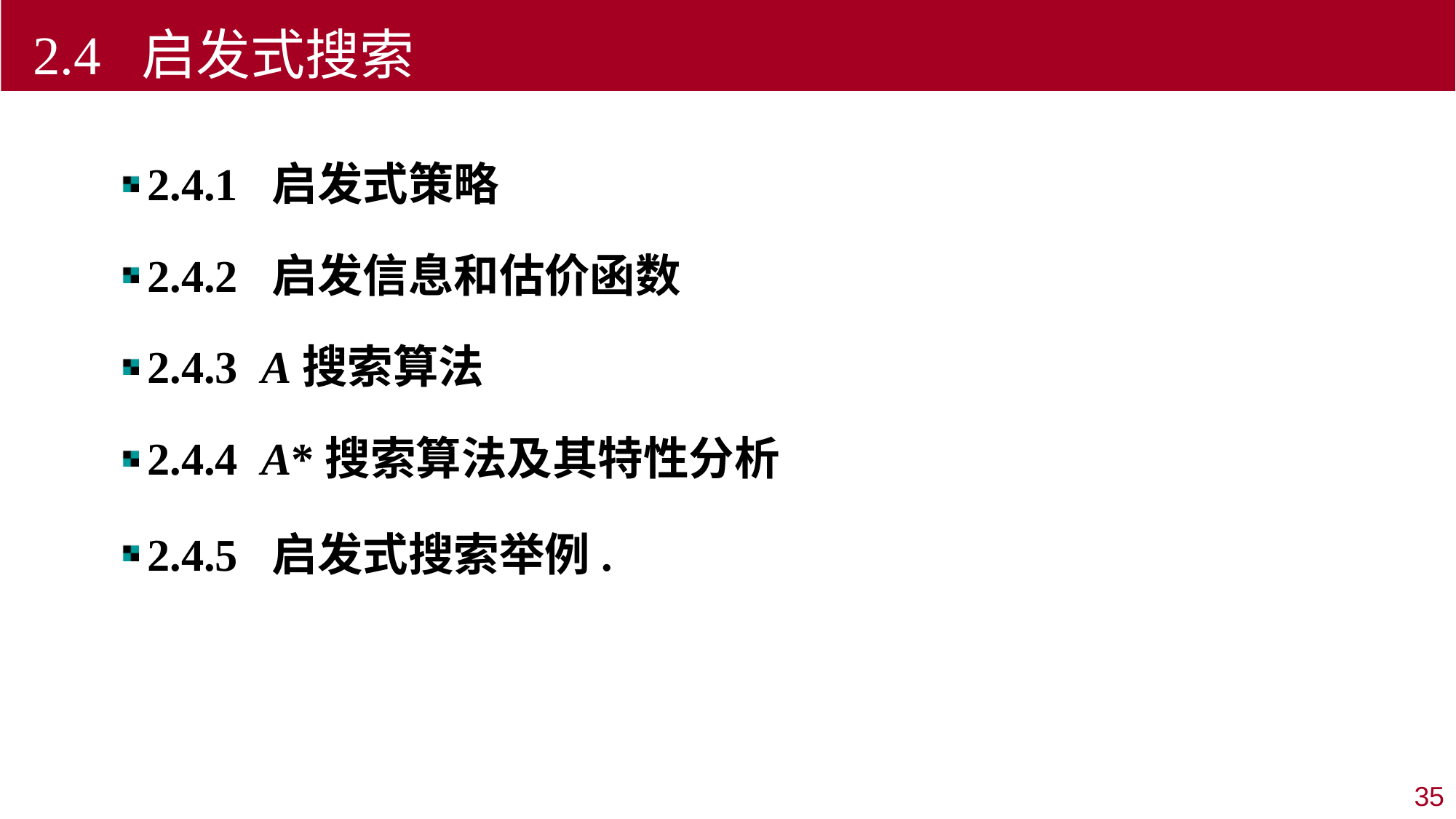

2.4  启发式搜索
2.4.1  启发式策略
2.4.2  启发信息和估价函数
2.4.3  A搜索算法
2.4.4  A*搜索算法及其特性分析
2.4.5  启发式搜索举例.3.5  启发式搜索举例

35